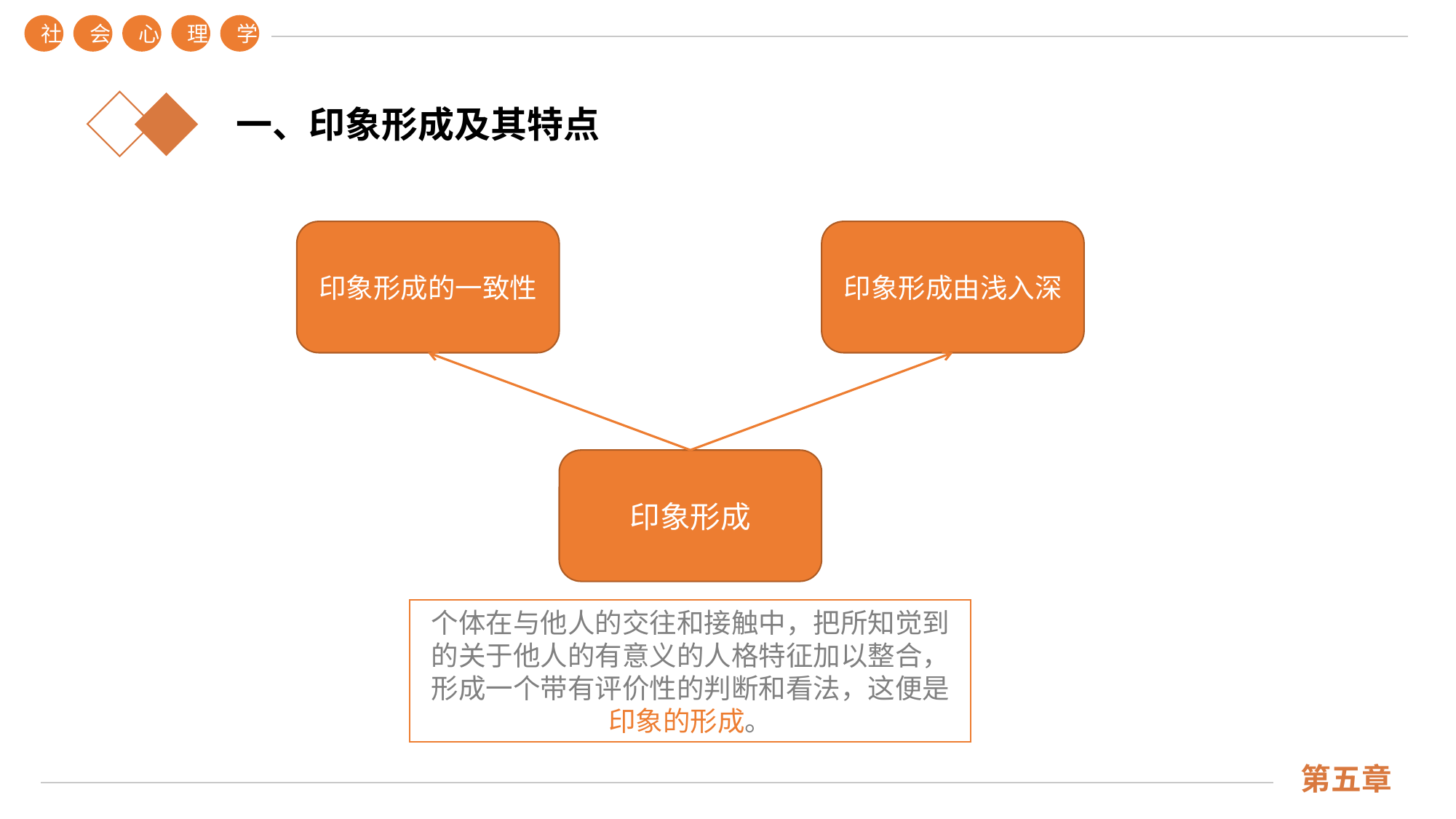

社
会
心
理
学
第五章

一、印象形成及其特点
印象形成的一致性
印象形成由浅入深
印象形成
个体在与他人的交往和接触中，把所知觉到的关于他人的有意义的人格特征加以整合，形成一个带有评价性的判断和看法，这便是印象的形成。